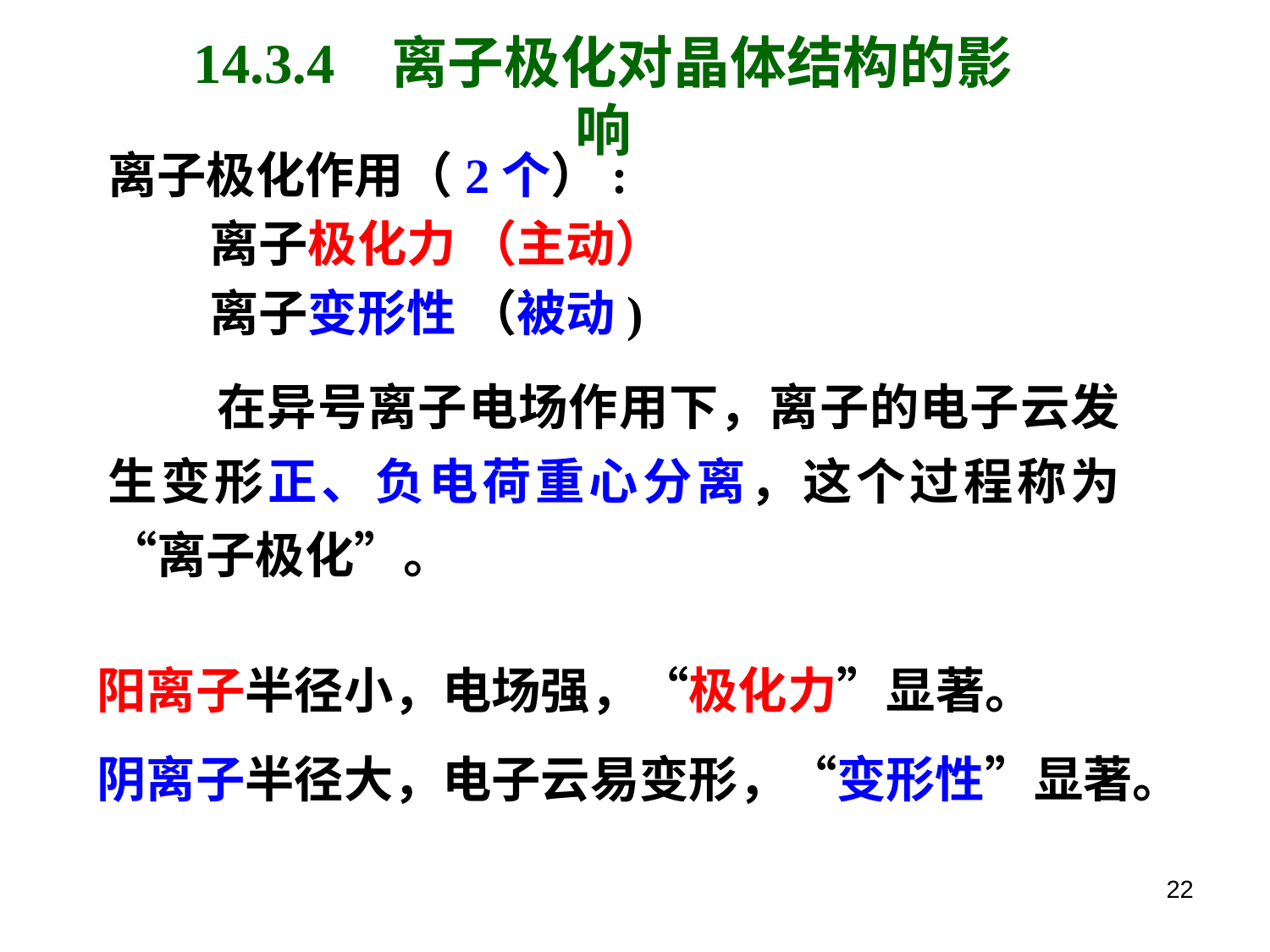

14.3.4   离子极化对晶体结构的影响
离子极化作用（2个）:
        离子极化力 （主动）
        离子变形性 （被动)

        在异号离子电场作用下，离子的电子云发生变形正、负电荷重心分离，这个过程称为“离子极化”。
阳离子半径小，电场强，“极化力”显著。
阴离子半径大，电子云易变形，“变形性”显著。
22